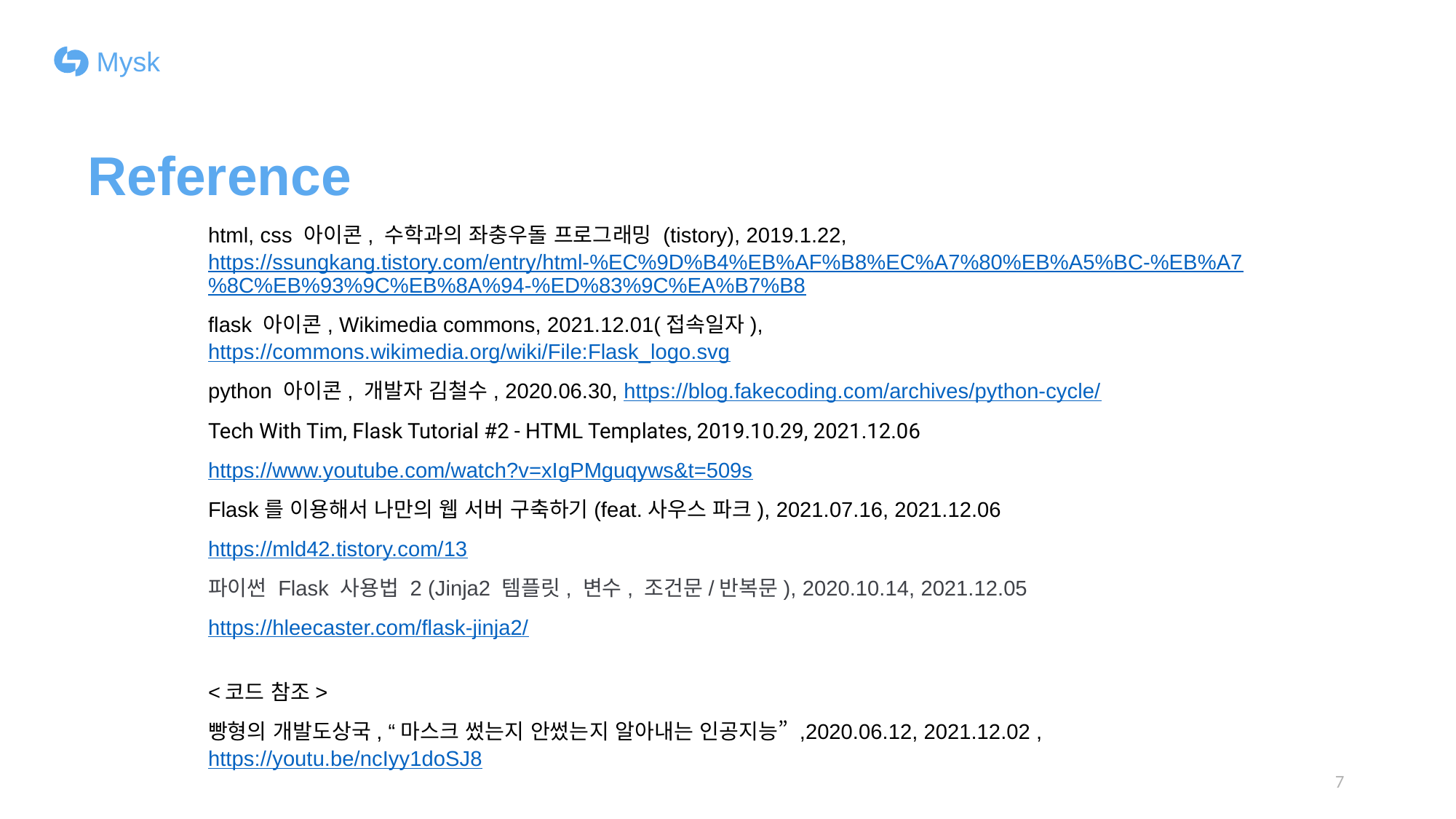

Reference

html, css 아이콘, 수학과의 좌충우돌 프로그래밍 (tistory), 2019.1.22, https://ssungkang.tistory.com/entry/html-%EC%9D%B4%EB%AF%B8%EC%A7%80%EB%A5%BC-%EB%A7%8C%EB%93%9C%EB%8A%94-%ED%83%9C%EA%B7%B8
flask 아이콘, Wikimedia commons, 2021.12.01(접속일자), https://commons.wikimedia.org/wiki/File:Flask_logo.svg
python 아이콘, 개발자 김철수, 2020.06.30, https://blog.fakecoding.com/archives/python-cycle/
Tech With Tim, Flask Tutorial #2 - HTML Templates, 2019.10.29, 2021.12.06
https://www.youtube.com/watch?v=xIgPMguqyws&t=509s
Flask를 이용해서 나만의 웹 서버 구축하기(feat.사우스 파크), 2021.07.16, 2021.12.06
https://mld42.tistory.com/13
파이썬 Flask 사용법 2 (Jinja2 템플릿, 변수, 조건문/반복문), 2020.10.14, 2021.12.05
https://hleecaster.com/flask-jinja2/

<코드 참조>
빵형의 개발도상국, “마스크 썼는지 안썼는지 알아내는 인공지능” ,2020.06.12, 2021.12.02 , https://youtu.be/ncIyy1doSJ8

7